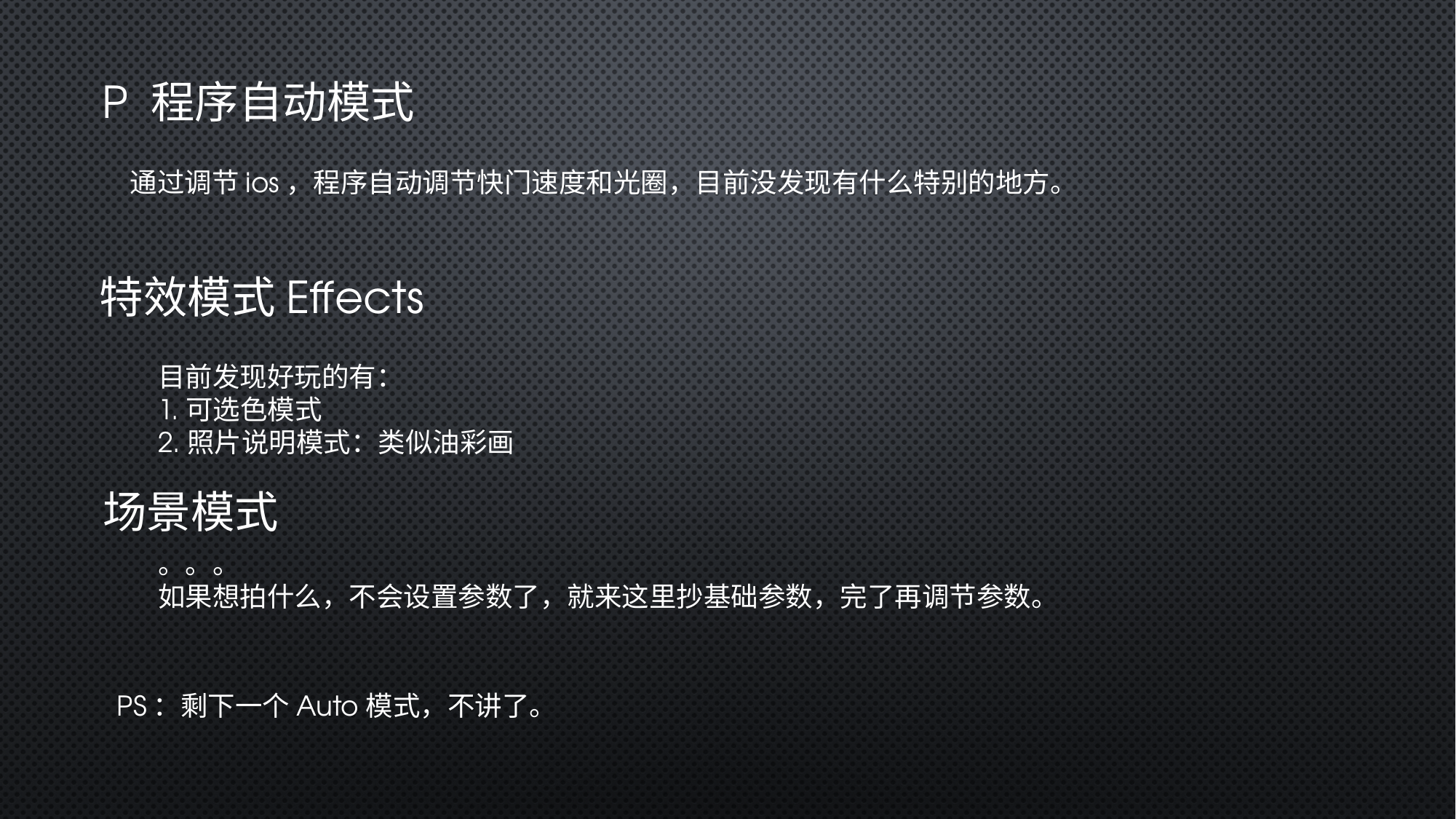

# P 程序自动模式
通过调节ios，程序自动调节快门速度和光圈，目前没发现有什么特别的地方。
特效模式Effects
目前发现好玩的有：
1.可选色模式
2.照片说明模式：类似油彩画
场景模式
。。。
如果想拍什么，不会设置参数了，就来这里抄基础参数，完了再调节参数。
PS：剩下一个Auto模式，不讲了。